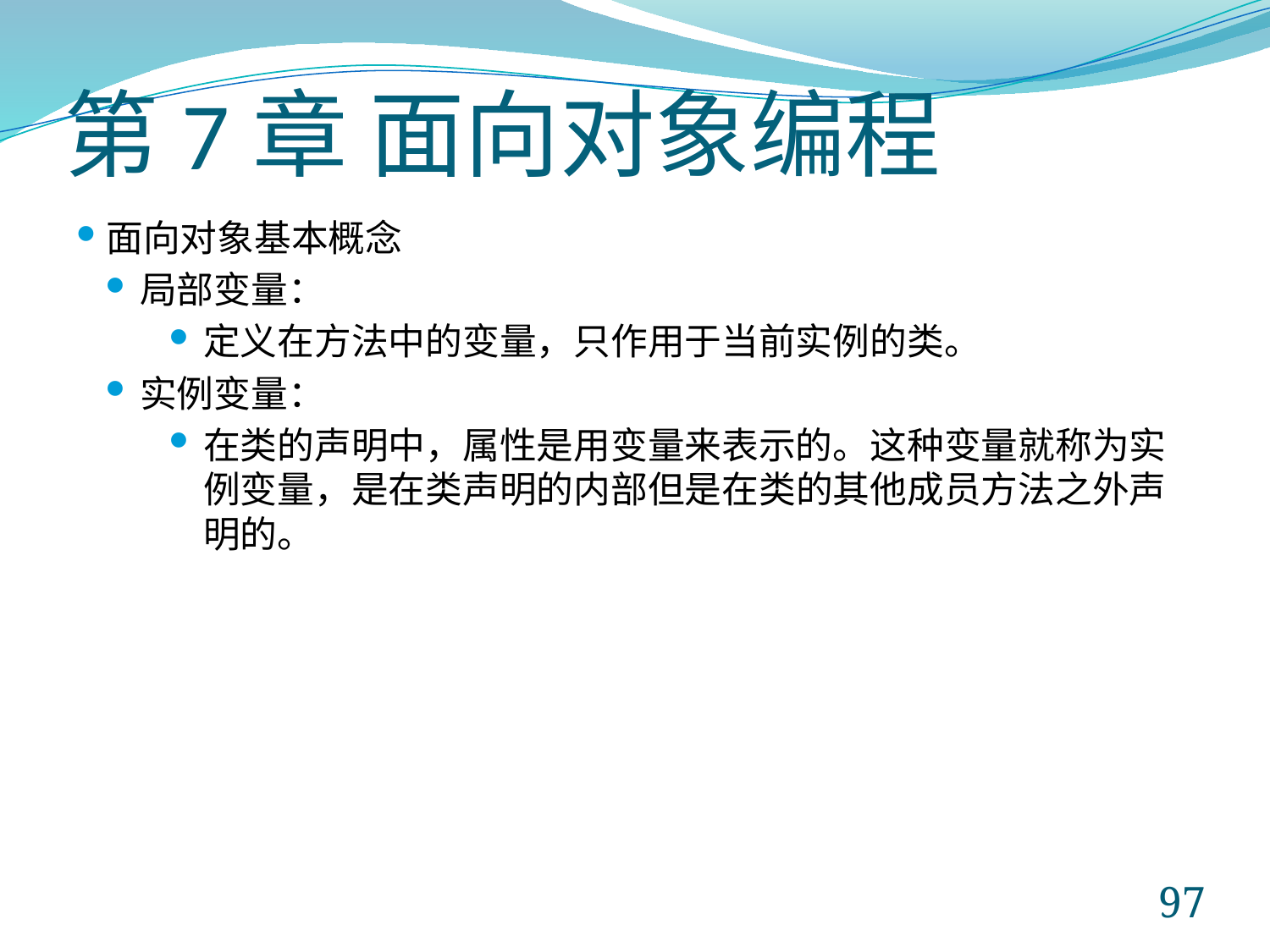

# 第7章 面向对象编程
面向对象基本概念
局部变量：
定义在方法中的变量，只作用于当前实例的类。
实例变量：
在类的声明中，属性是用变量来表示的。这种变量就称为实例变量，是在类声明的内部但是在类的其他成员方法之外声明的。

97